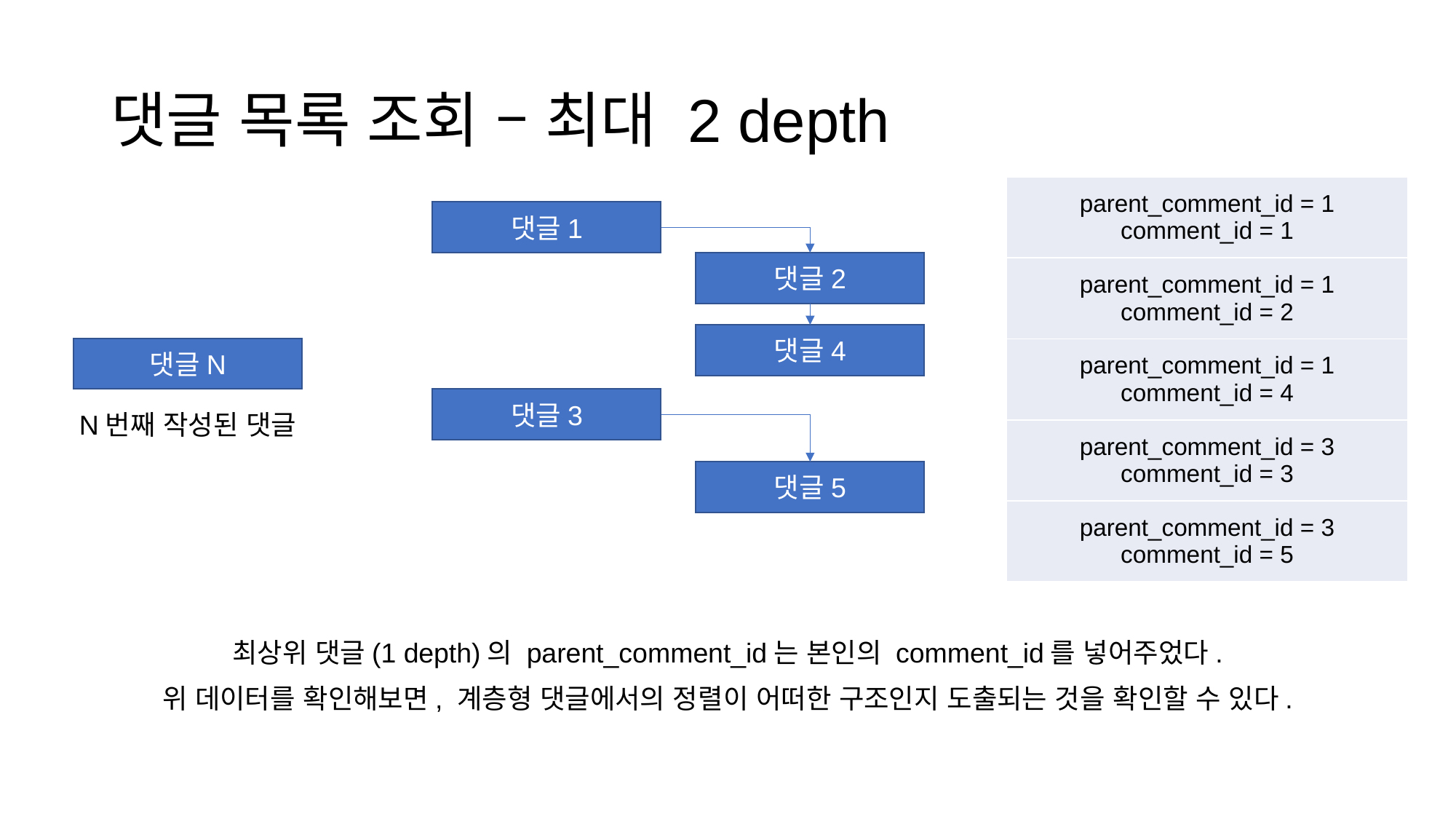

# 댓글 목록 조회 – 최대 2 depth
| parent\_comment\_id = 1 comment\_id = 1 |
| --- |
| parent\_comment\_id = 1 comment\_id = 2 |
| parent\_comment\_id = 1 comment\_id = 4 |
| parent\_comment\_id = 3 comment\_id = 3 |
| parent\_comment\_id = 3 comment\_id = 5 |
댓글1
댓글2
댓글4
댓글N
댓글3
N번째 작성된 댓글
댓글5
최상위 댓글(1 depth)의 parent_comment_id는 본인의 comment_id를 넣어주었다.
위 데이터를 확인해보면, 계층형 댓글에서의 정렬이 어떠한 구조인지 도출되는 것을 확인할 수 있다.